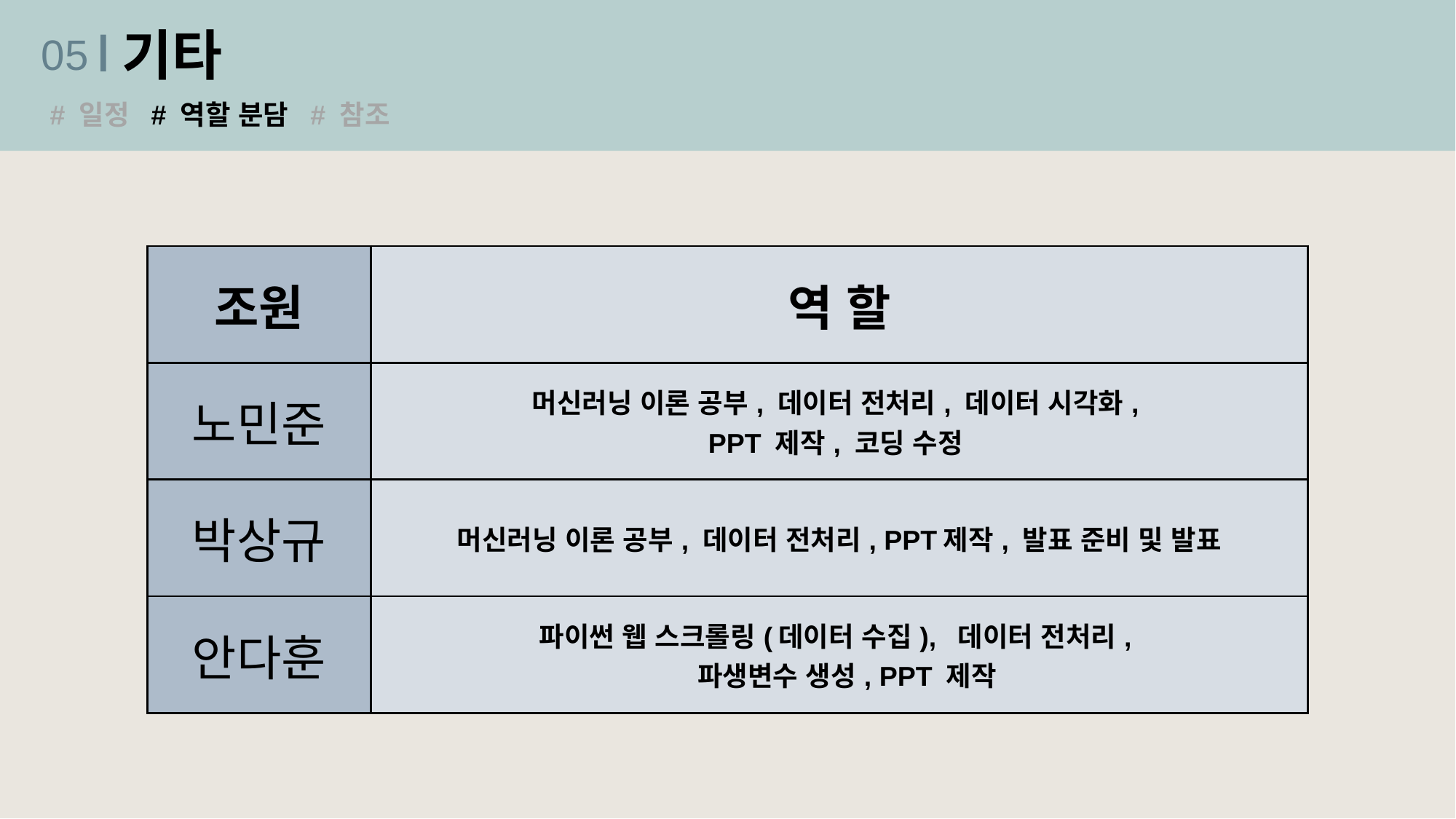

기타
05

# 일정  # 역할 분담  # 참조

| 조원 | 역 할 |
| --- | --- |
| 노민준 | 머신러닝 이론 공부, 데이터 전처리, 데이터 시각화, PPT 제작, 코딩 수정 |
| 박상규 | 머신러닝 이론 공부, 데이터 전처리, PPT제작, 발표 준비 및 발표 |
| 안다훈 | 파이썬 웹 스크롤링(데이터 수집), 데이터 전처리, 파생변수 생성, PPT 제작 |